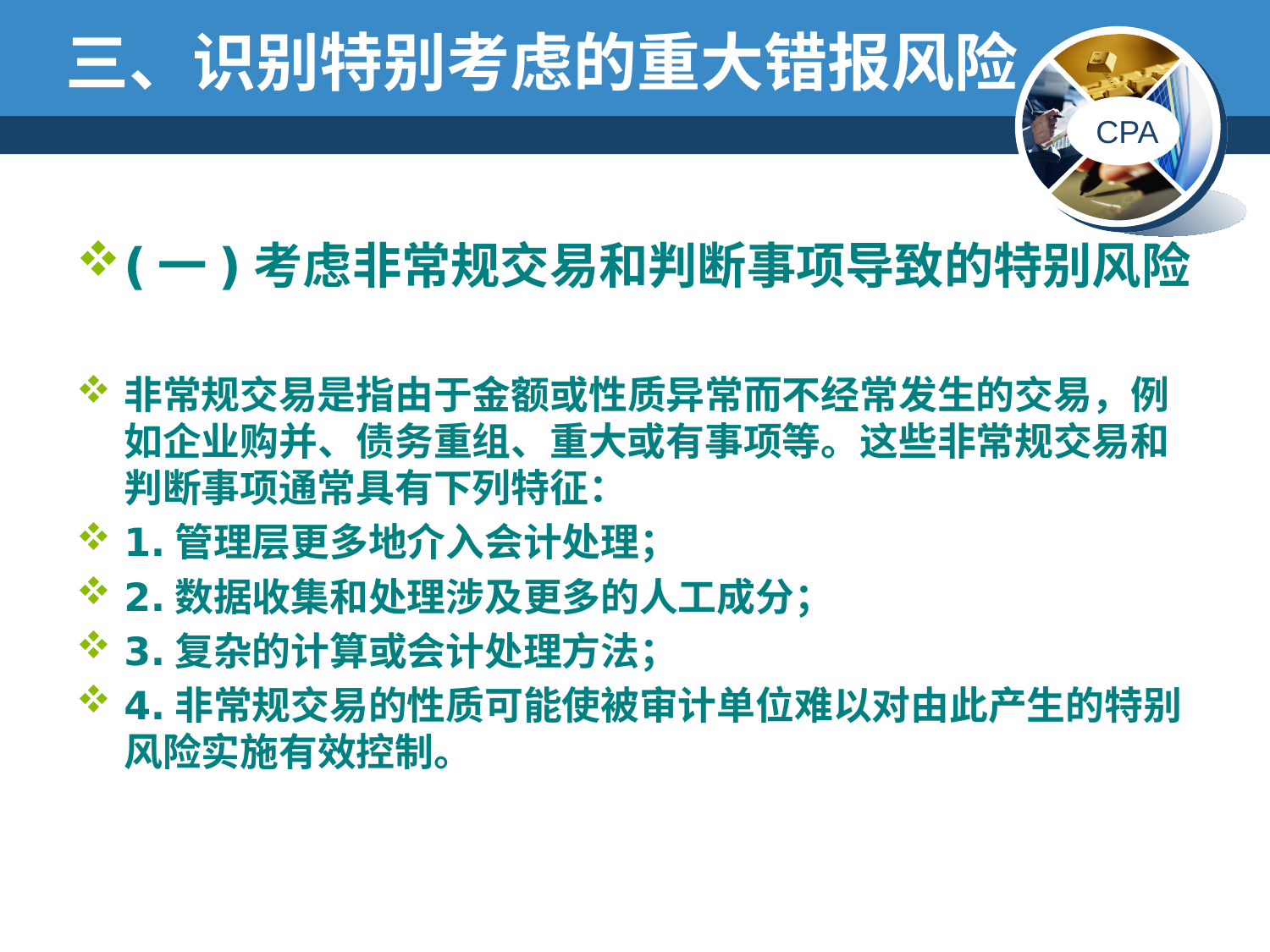

# 三、识别特别考虑的重大错报风险
(一)考虑非常规交易和判断事项导致的特别风险

非常规交易是指由于金额或性质异常而不经常发生的交易，例如企业购并、债务重组、重大或有事项等。这些非常规交易和判断事项通常具有下列特征：
1.管理层更多地介入会计处理；
2.数据收集和处理涉及更多的人工成分；
3.复杂的计算或会计处理方法；
4.非常规交易的性质可能使被审计单位难以对由此产生的特别风险实施有效控制。